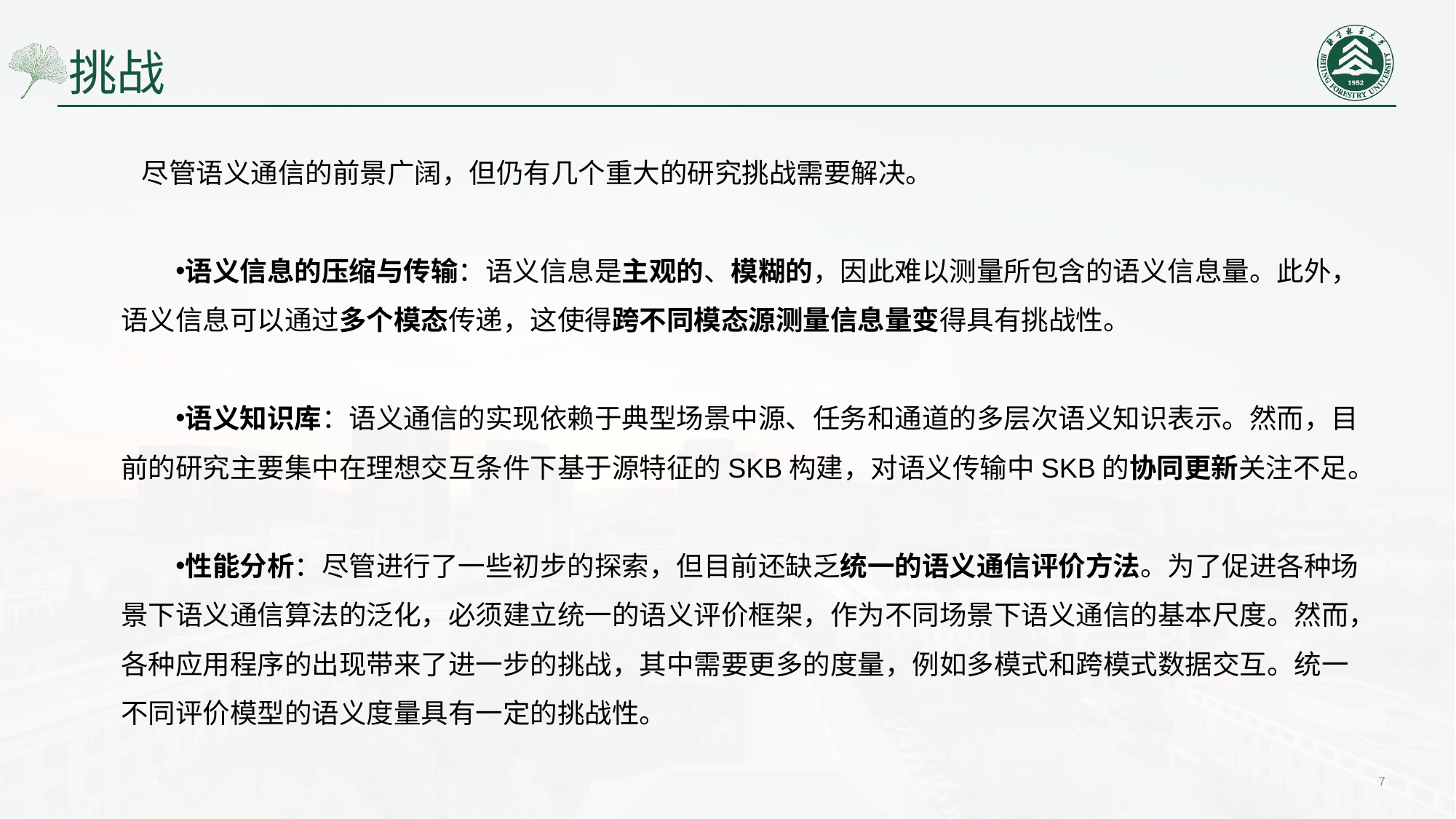

# 挑战
尽管语义通信的前景广阔，但仍有几个重大的研究挑战需要解决。

语义信息的压缩与传输：语义信息是主观的、模糊的，因此难以测量所包含的语义信息量。此外，语义信息可以通过多个模态传递，这使得跨不同模态源测量信息量变得具有挑战性。

语义知识库：语义通信的实现依赖于典型场景中源、任务和通道的多层次语义知识表示。然而，目前的研究主要集中在理想交互条件下基于源特征的SKB构建，对语义传输中SKB的协同更新关注不足。

性能分析：尽管进行了一些初步的探索，但目前还缺乏统一的语义通信评价方法。为了促进各种场景下语义通信算法的泛化，必须建立统一的语义评价框架，作为不同场景下语义通信的基本尺度。然而，各种应用程序的出现带来了进一步的挑战，其中需要更多的度量，例如多模式和跨模式数据交互。统一不同评价模型的语义度量具有一定的挑战性。
7